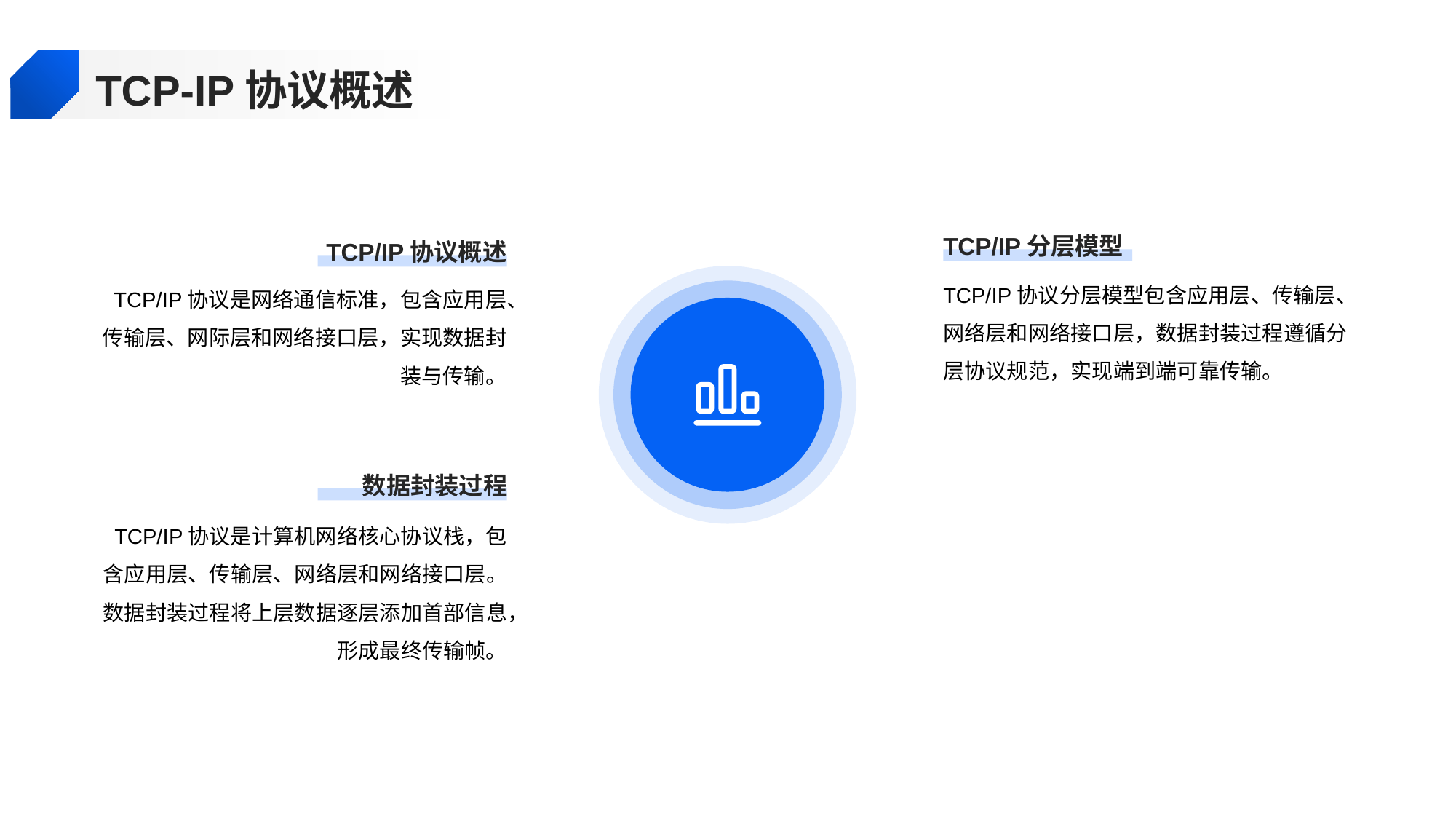

TCP-IP协议概述
TCP/IP分层模型
TCP/IP协议概述

TCP/IP协议分层模型包含应用层、传输层、网络层和网络接口层，数据封装过程遵循分层协议规范，实现端到端可靠传输。
TCP/IP协议是网络通信标准，包含应用层、传输层、网际层和网络接口层，实现数据封装与传输。

数据封装过程

TCP/IP协议是计算机网络核心协议栈，包含应用层、传输层、网络层和网络接口层。数据封装过程将上层数据逐层添加首部信息，形成最终传输帧。